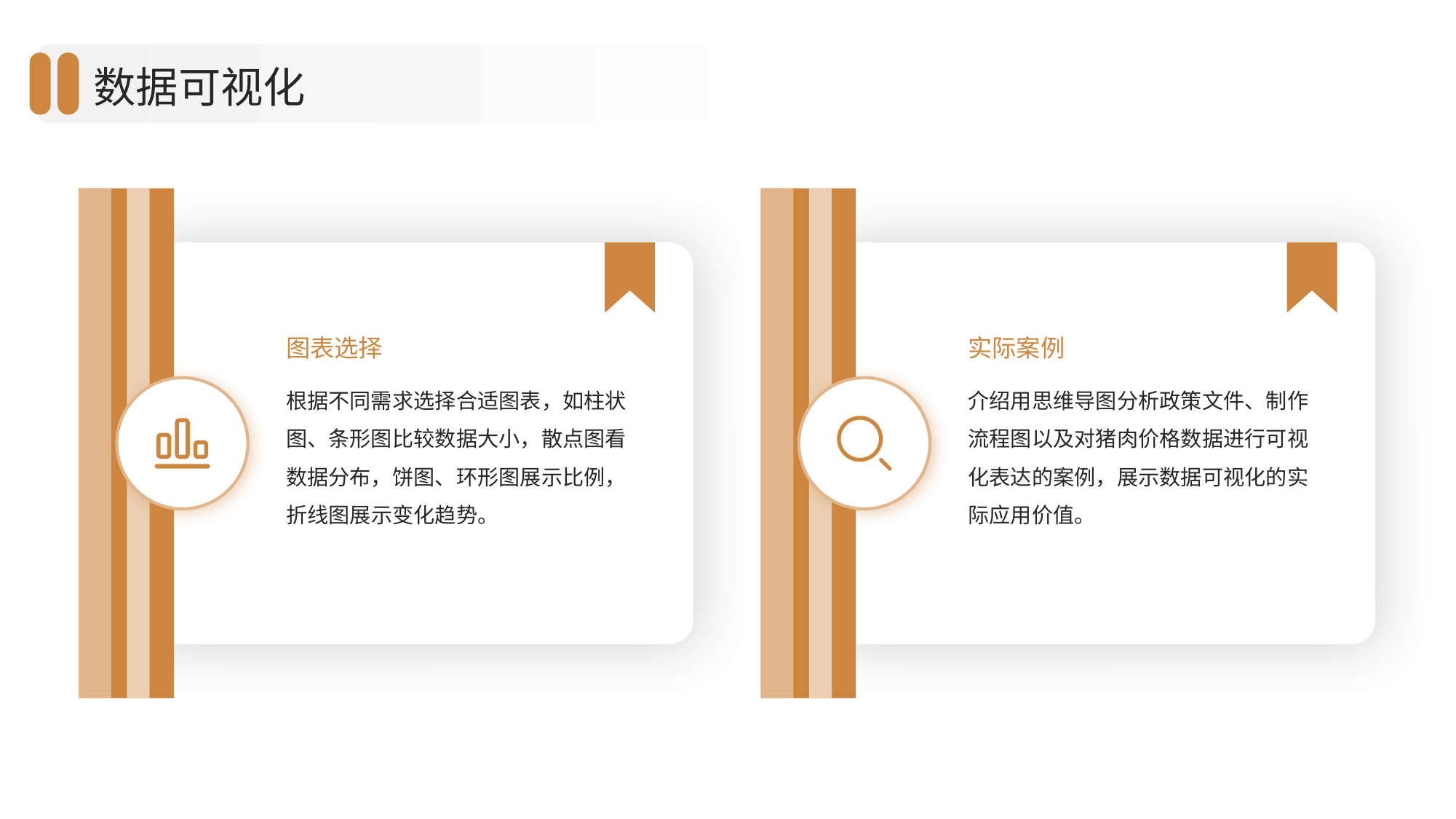

数据可视化

图表选择
实际案例
根据不同需求选择合适图表，如柱状图、条形图比较数据大小，散点图看数据分布，饼图、环形图展示比例，折线图展示变化趋势。
介绍用思维导图分析政策文件、制作流程图以及对猪肉价格数据进行可视化表达的案例，展示数据可视化的实际应用价值。